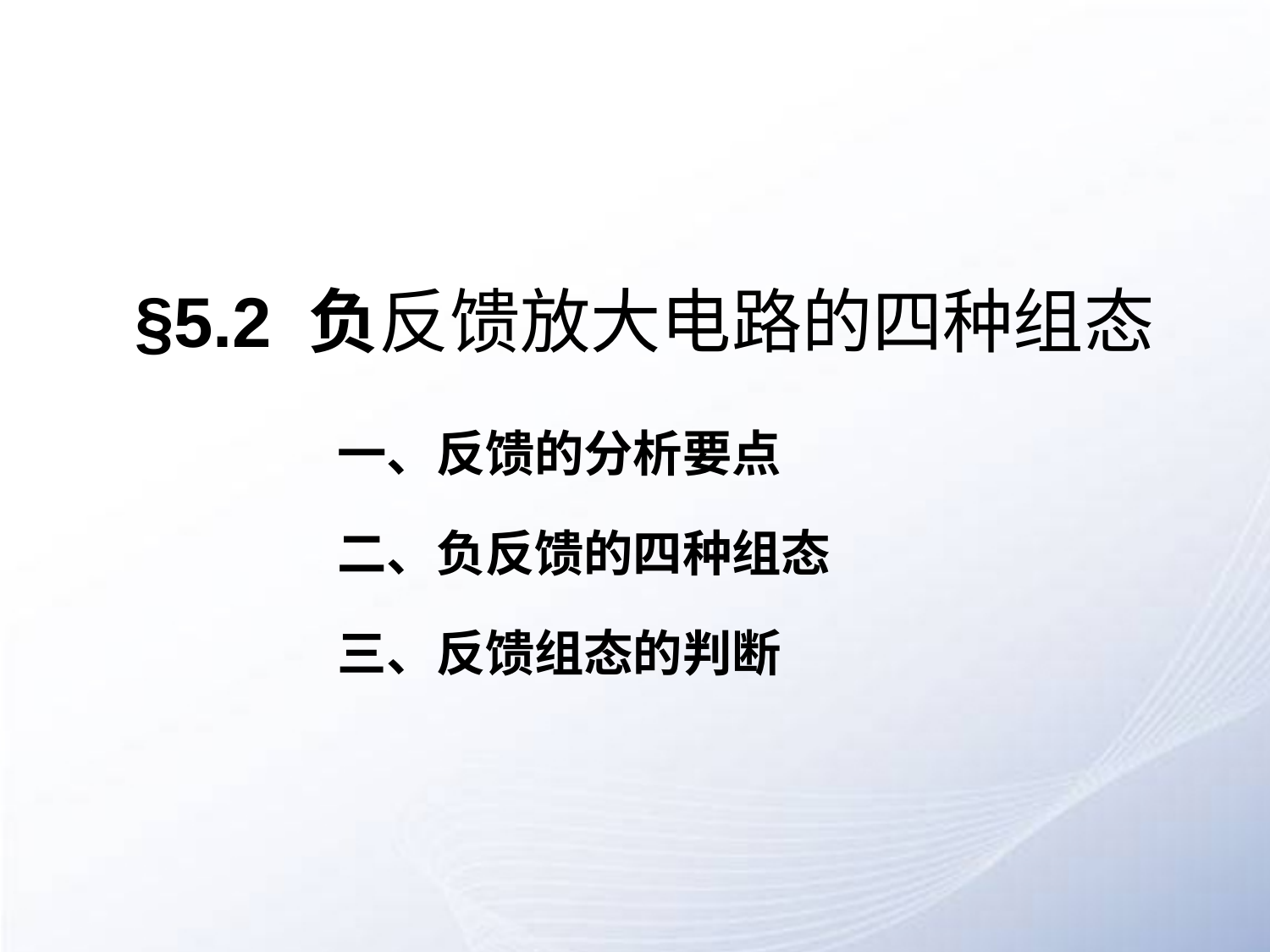

# §5.2 负反馈放大电路的四种组态
一、反馈的分析要点
二、负反馈的四种组态
三、反馈组态的判断